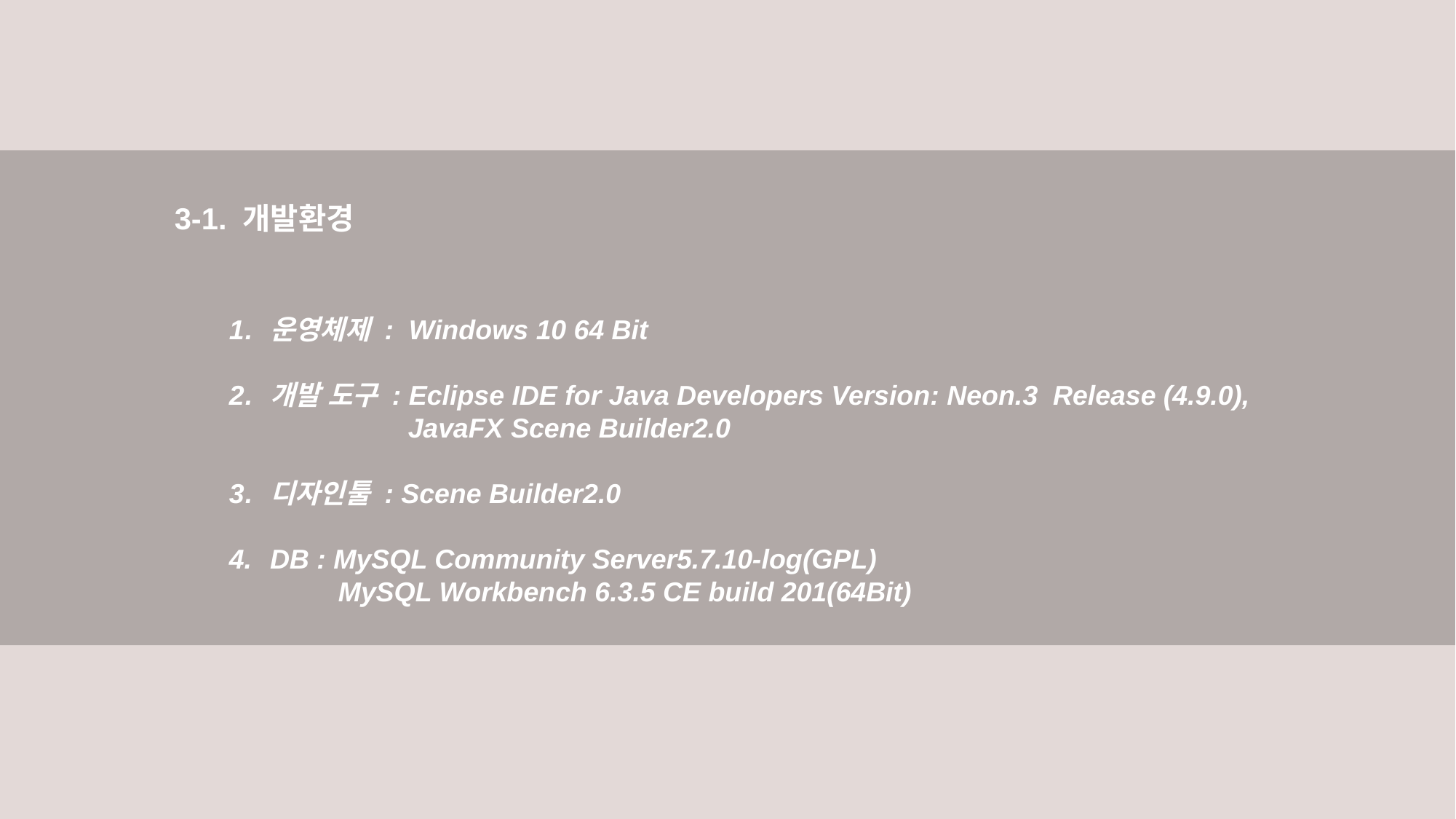

3-1. 개발환경

운영체제 :  Windows 10 64 Bit

개발 도구 : Eclipse IDE for Java Developers Version: Neon.3  Release (4.9.0),
  JavaFX Scene Builder2.0

디자인툴 : Scene Builder2.0

DB : MySQL Community Server5.7.10-log(GPL)
MySQL Workbench 6.3.5 CE build 201(64Bit)